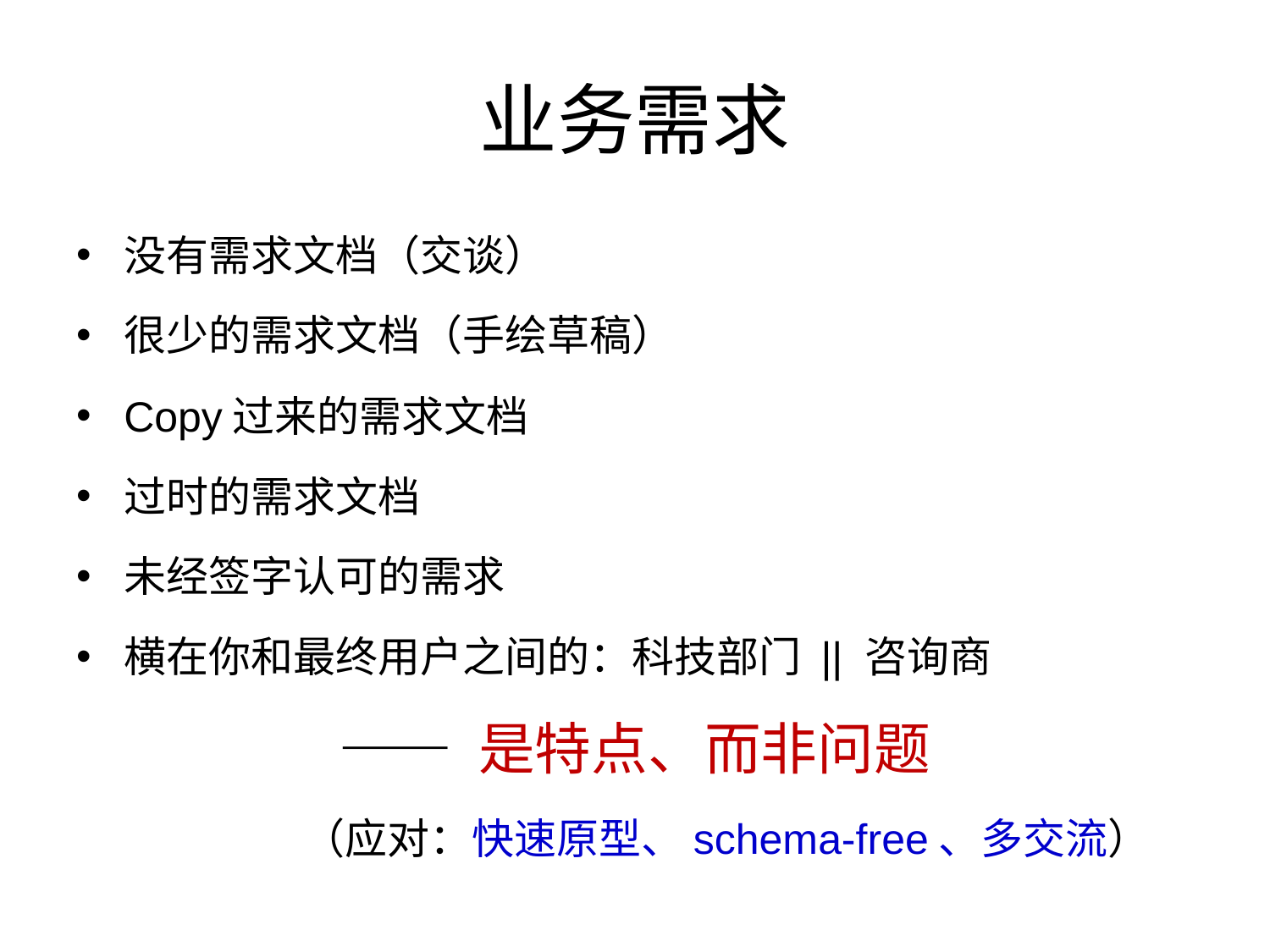

# 业务需求
没有需求文档（交谈）
很少的需求文档（手绘草稿）
Copy过来的需求文档
过时的需求文档
未经签字认可的需求
横在你和最终用户之间的：科技部门 || 咨询商
—— 是特点、而非问题
（应对：快速原型、schema-free、多交流）